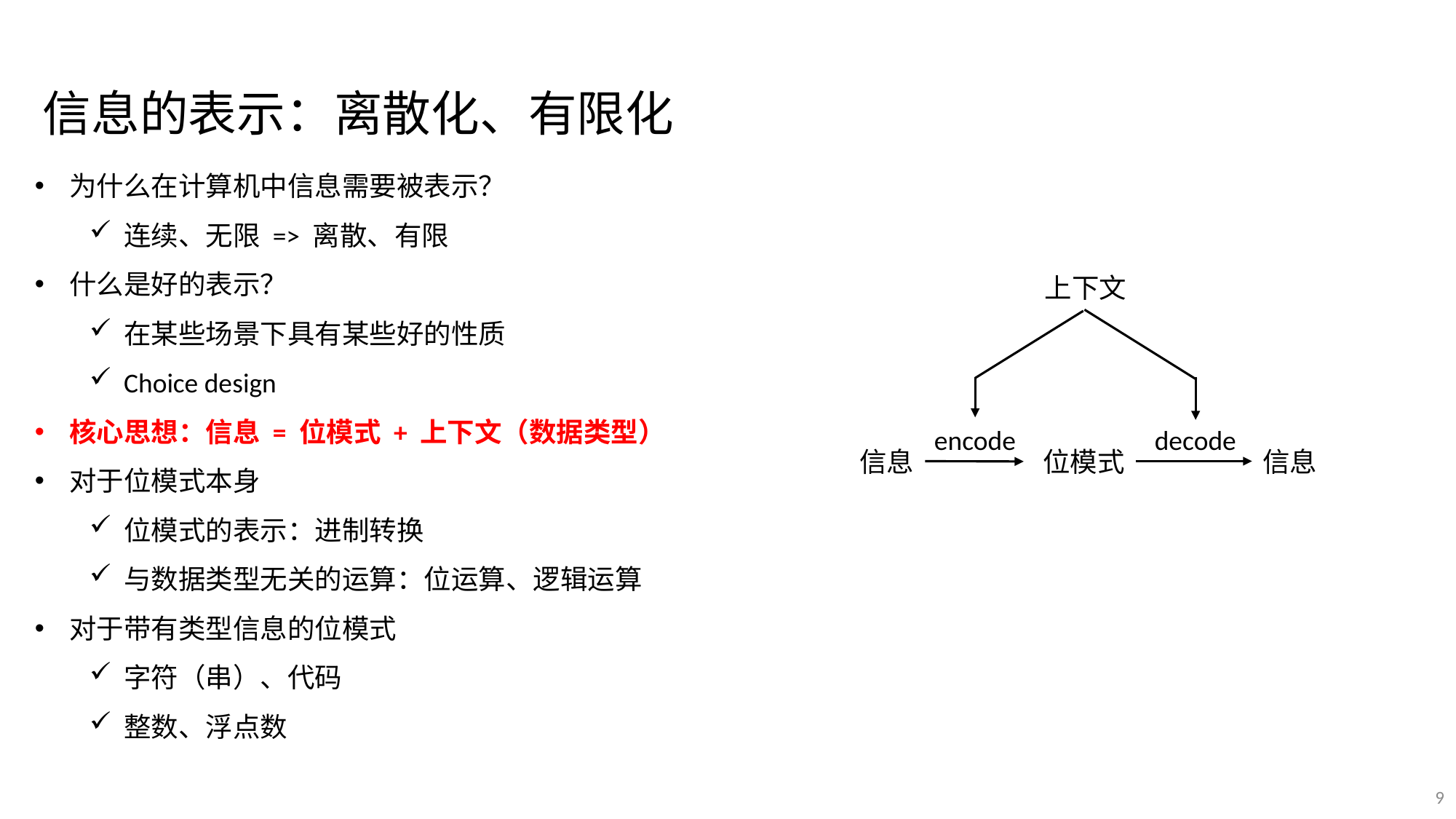

信息的表示：离散化、有限化
为什么在计算机中信息需要被表示？
连续、无限 => 离散、有限
什么是好的表示？
在某些场景下具有某些好的性质
Choice design
核心思想：信息 = 位模式 + 上下文（数据类型）
对于位模式本身
位模式的表示：进制转换
与数据类型无关的运算：位运算、逻辑运算
对于带有类型信息的位模式
字符（串）、代码
整数、浮点数
上下文
encode
decode
信息
位模式
信息
9